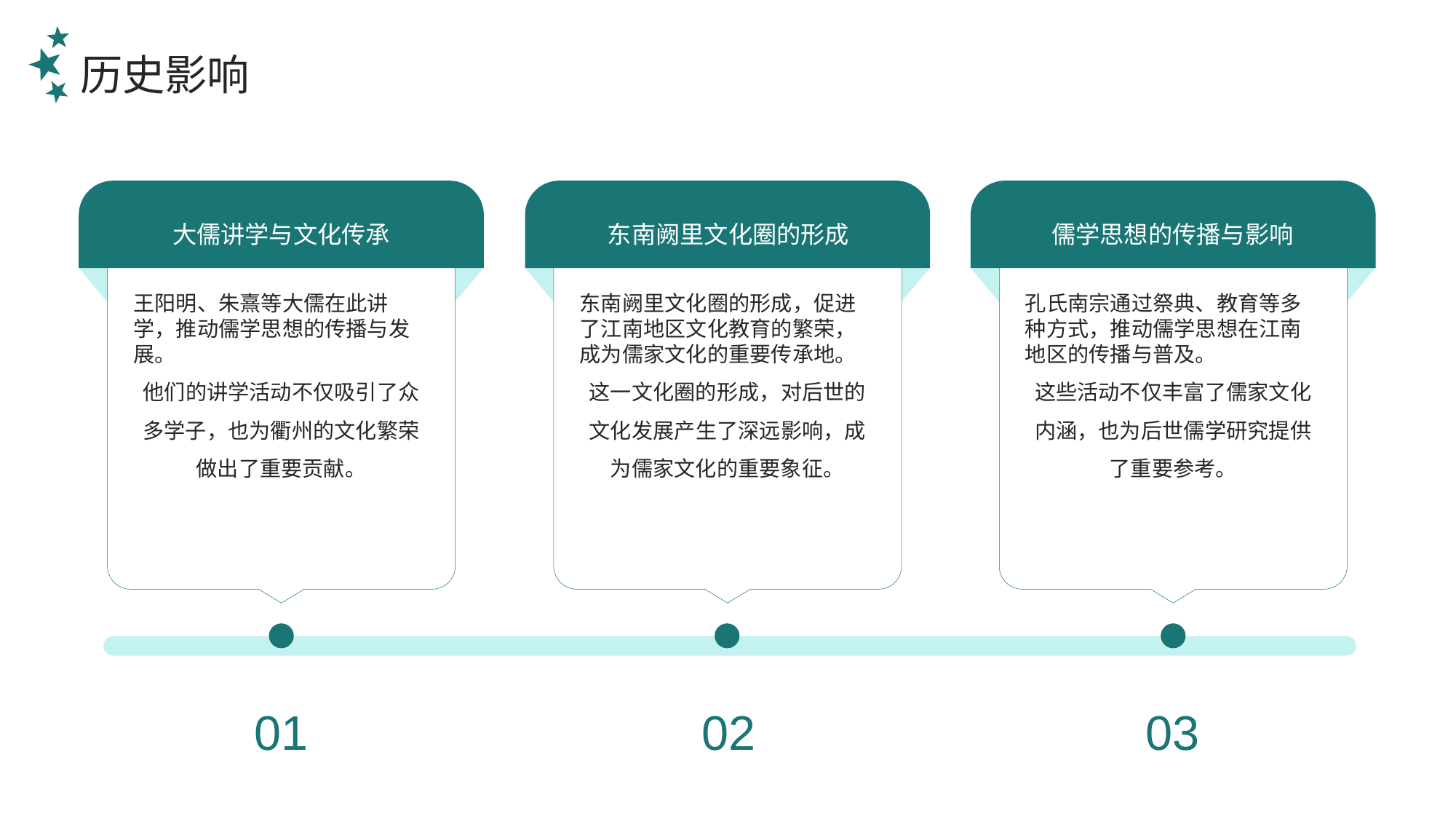

历史影响

大儒讲学与文化传承
东南阙里文化圈的形成
儒学思想的传播与影响

东南阙里文化圈的形成，促进了江南地区文化教育的繁荣，成为儒家文化的重要传承地。
这一文化圈的形成，对后世的文化发展产生了深远影响，成为儒家文化的重要象征。
王阳明、朱熹等大儒在此讲学，推动儒学思想的传播与发展。
他们的讲学活动不仅吸引了众多学子，也为衢州的文化繁荣做出了重要贡献。
孔氏南宗通过祭典、教育等多种方式，推动儒学思想在江南地区的传播与普及。
这些活动不仅丰富了儒家文化内涵，也为后世儒学研究提供了重要参考。

01
02
03